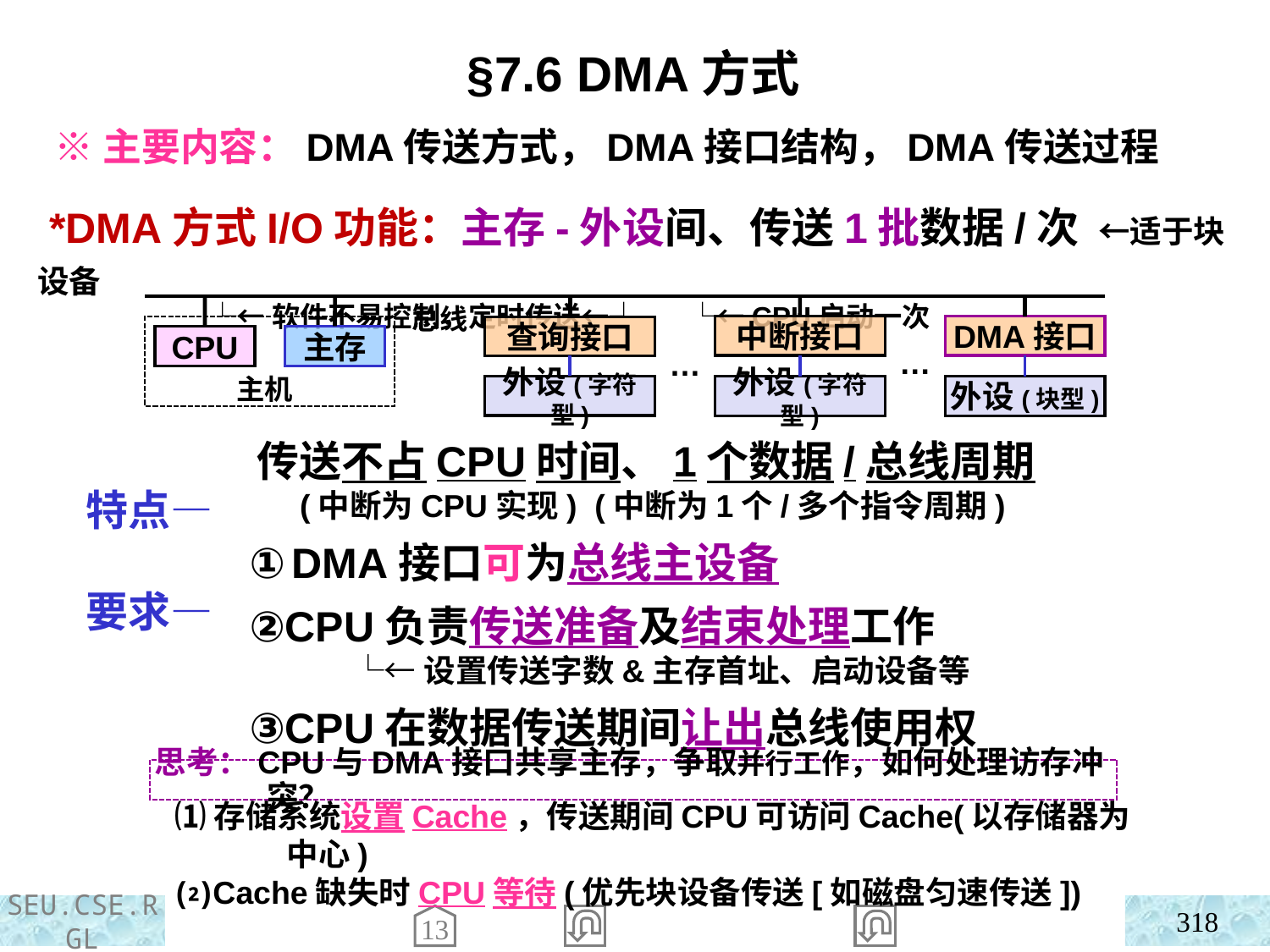

§7.6 DMA方式
  ※主要内容：DMA传送方式，DMA接口结构，DMA传送过程
 *DMA方式I/O功能：主存-外设间、传送1批数据/次  ←适于块设备
                           └←软件不易控制，定时传送←┘        └←CPU启动一次

    特点—

    要求—
总线

中断接口
DMA接口
查询接口
CPU
主存
…
…
主机
外设(字符型)
外设(字符型)
外设(块型)
 传送不占CPU时间、1个数据/总线周期
       (中断为CPU实现)  (中断为1个/多个指令周期)
 ①DMA接口可为总线主设备
 ②CPU负责传送准备及结束处理工作
                └←设置传送字数&主存首址、启动设备等
 ③CPU在数据传送期间让出总线使用权
思考：CPU与DMA接口共享主存，争取并行工作，如何处理访存冲突？
⑴存储系统设置Cache，传送期间CPU可访问Cache(以存储器为中心)
⑵Cache缺失时CPU等待(优先块设备传送[如磁盘匀速传送])
318

13